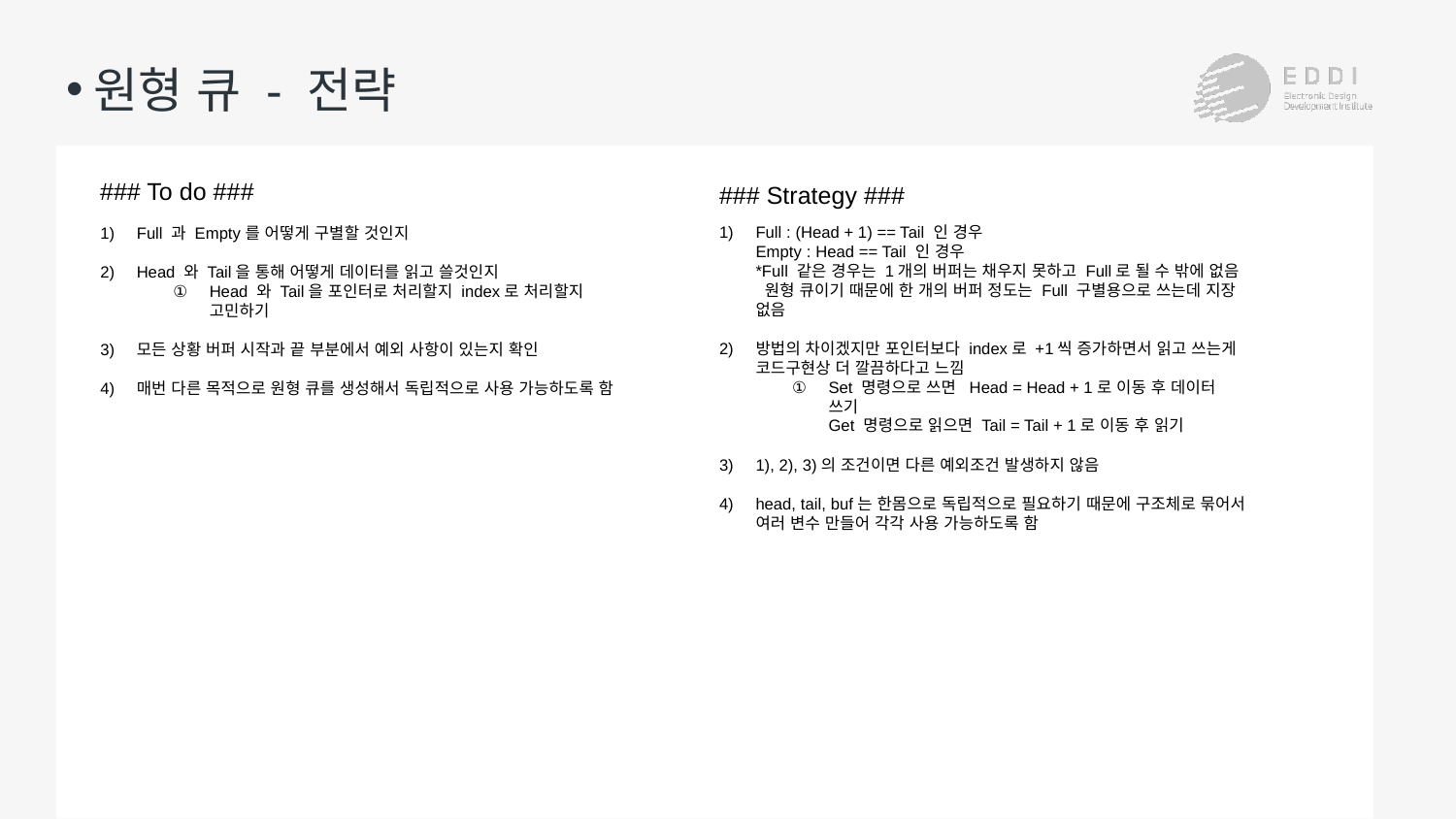

# 원형 큐 - 전략
### To do ###
### Strategy ###
Full : (Head + 1) == Tail 인 경우
Empty : Head == Tail 인 경우
*Full 같은 경우는 1개의 버퍼는 채우지 못하고 Full로 될 수 밖에 없음
  원형 큐이기 때문에 한 개의 버퍼 정도는 Full 구별용으로 쓰는데 지장 없음

방법의 차이겠지만 포인터보다 index로 +1씩 증가하면서 읽고 쓰는게 코드구현상 더 깔끔하다고 느낌
Set 명령으로 쓰면  Head = Head + 1로 이동 후 데이터 쓰기
Get 명령으로 읽으면 Tail = Tail + 1로 이동 후 읽기

1), 2), 3)의 조건이면 다른 예외조건 발생하지 않음

head, tail, buf는 한몸으로 독립적으로 필요하기 때문에 구조체로 묶어서 여러 변수 만들어 각각 사용 가능하도록 함

Full 과 Empty를 어떻게 구별할 것인지

Head 와 Tail을 통해 어떻게 데이터를 읽고 쓸것인지
Head 와 Tail을 포인터로 처리할지 index로 처리할지 고민하기

모든 상황 버퍼 시작과 끝 부분에서 예외 사항이 있는지 확인

매번 다른 목적으로 원형 큐를 생성해서 독립적으로 사용 가능하도록 함